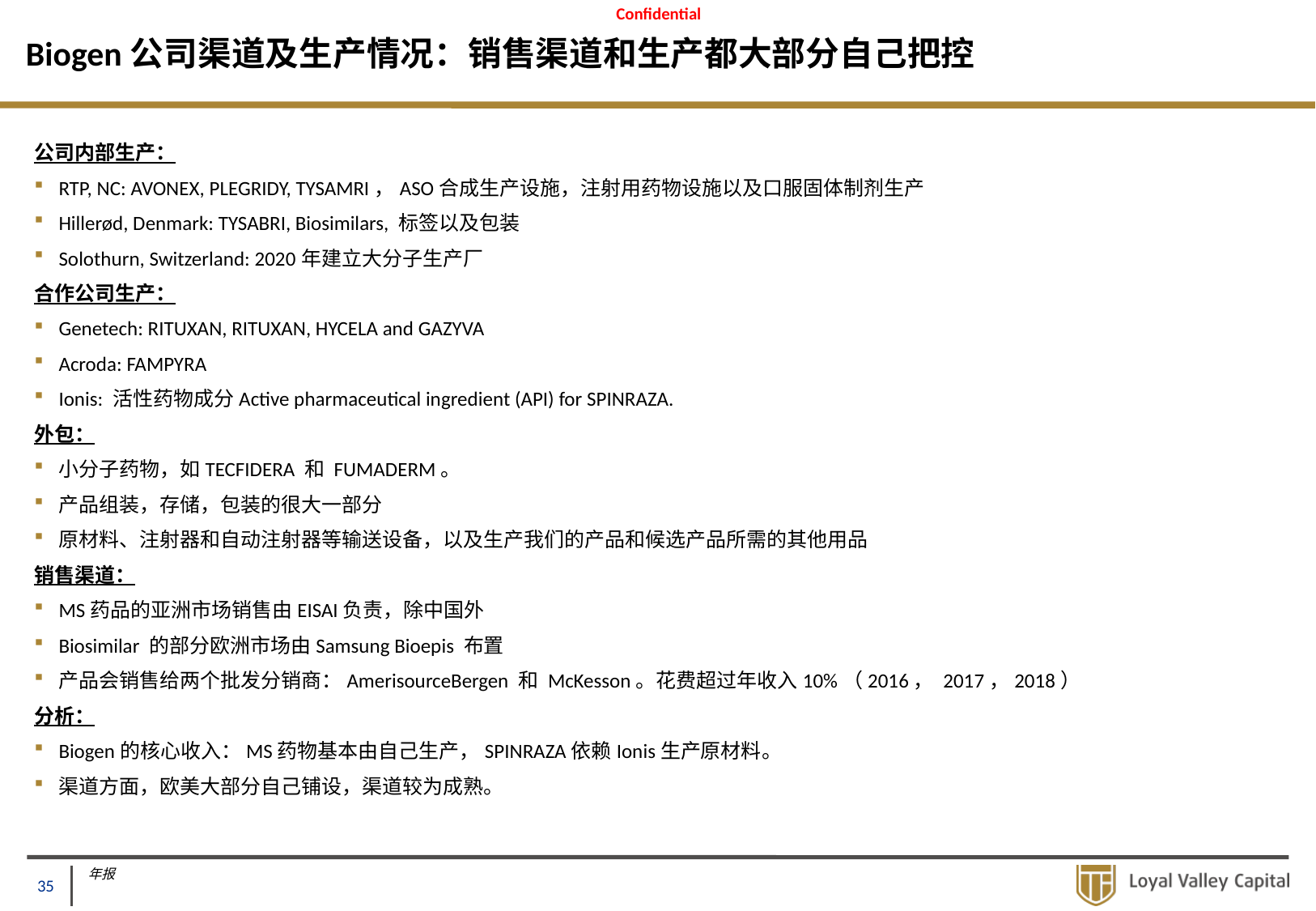

# Biogen公司渠道及生产情况：销售渠道和生产都大部分自己把控
公司内部生产：
RTP, NC: AVONEX, PLEGRIDY, TYSAMRI，ASO合成生产设施，注射用药物设施以及口服固体制剂生产
Hillerød, Denmark: TYSABRI, Biosimilars, 标签以及包装
Solothurn, Switzerland: 2020年建立大分子生产厂
合作公司生产：
Genetech: RITUXAN, RITUXAN, HYCELA and GAZYVA
Acroda: FAMPYRA
Ionis: 活性药物成分Active pharmaceutical ingredient (API) for SPINRAZA.
外包：
小分子药物，如TECFIDERA 和 FUMADERM。
产品组装，存储，包装的很大一部分
原材料、注射器和自动注射器等输送设备，以及生产我们的产品和候选产品所需的其他用品
销售渠道：
MS药品的亚洲市场销售由EISAI负责，除中国外
Biosimilar 的部分欧洲市场由Samsung Bioepis 布置
产品会销售给两个批发分销商：AmerisourceBergen 和 McKesson。花费超过年收入10%（2016， 2017，2018）
分析：
Biogen的核心收入：MS药物基本由自己生产，SPINRAZA依赖Ionis生产原材料。
渠道方面，欧美大部分自己铺设，渠道较为成熟。

年报